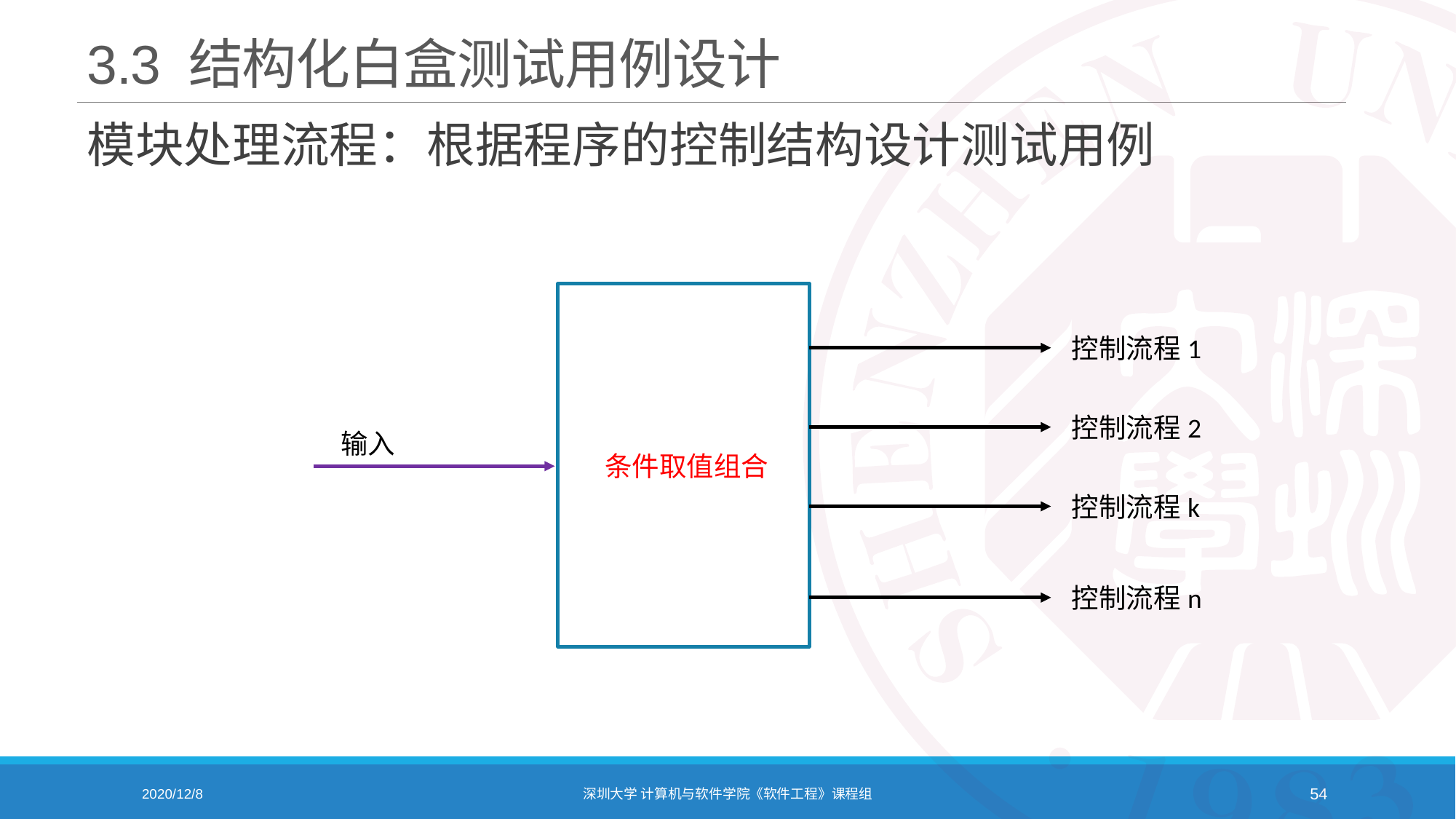

# 3.3 结构化白盒测试用例设计
模块处理流程：根据程序的控制结构设计测试用例

控制流程1
控制流程2
输入
条件取值组合
控制流程k
控制流程n
2020/12/8
深圳大学 计算机与软件学院《软件工程》课程组
54